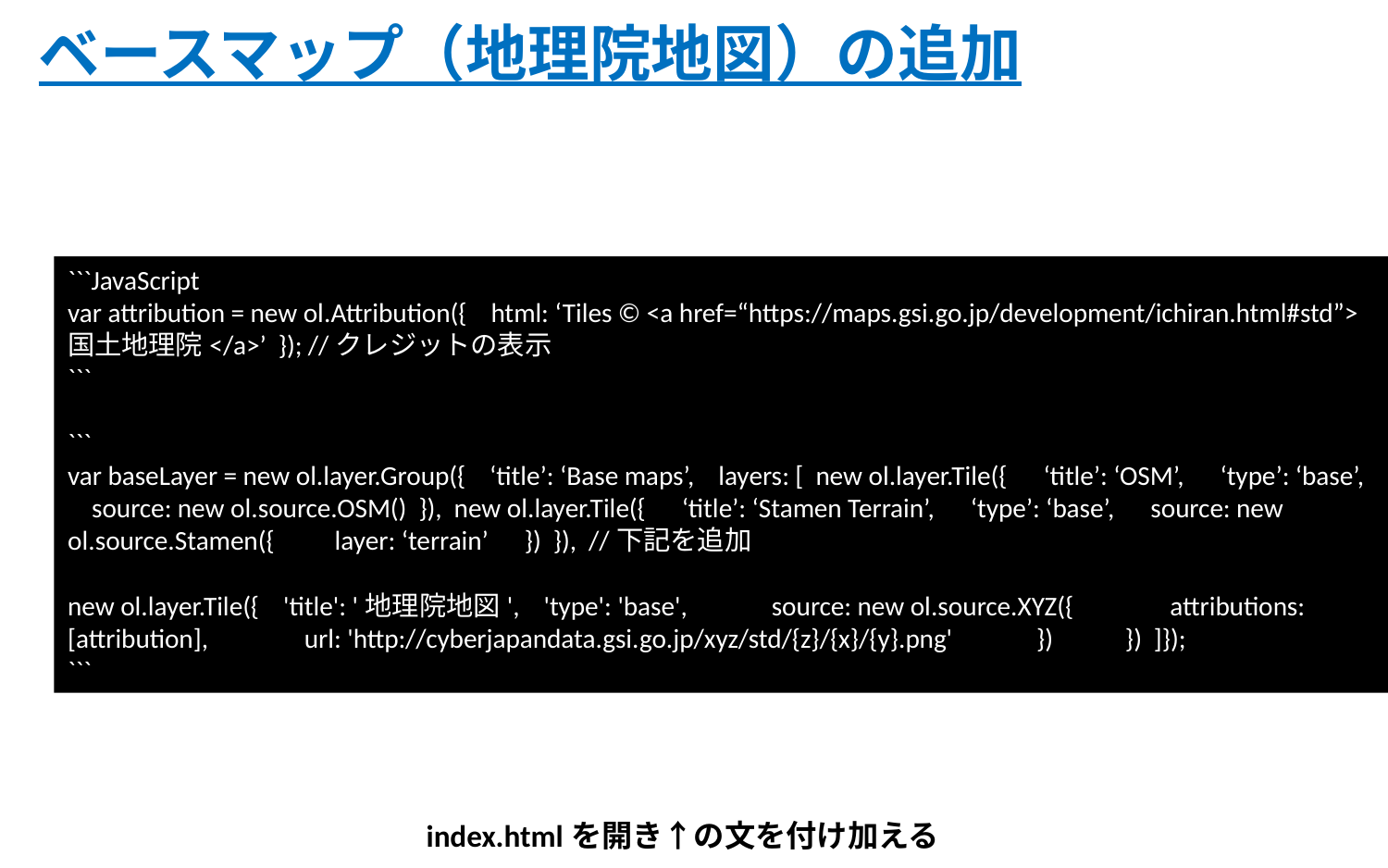

# ベースマップ（地理院地図）の追加
```JavaScript
var attribution = new ol.Attribution({    html: ‘Tiles © <a href=“https://maps.gsi.go.jp/development/ichiran.html#std”>国土地理院</a>’  }); //クレジットの表示
```

```
var baseLayer = new ol.layer.Group({    ‘title’: ‘Base maps’,    layers: [  new ol.layer.Tile({      ‘title’: ‘OSM’,      ‘type’: ‘base’,      source: new ol.source.OSM()  }),  new ol.layer.Tile({      ‘title’: ‘Stamen Terrain’,      ‘type’: ‘base’,      source: new ol.source.Stamen({          layer: ‘terrain’      })  }),  //下記を追加

new ol.layer.Tile({    'title': '地理院地図',    'type': 'base',              source: new ol.source.XYZ({                attributions: [attribution],                url: 'http://cyberjapandata.gsi.go.jp/xyz/std/{z}/{x}/{y}.png'              })            })  ]});
```
index.htmlを開き↑の文を付け加える